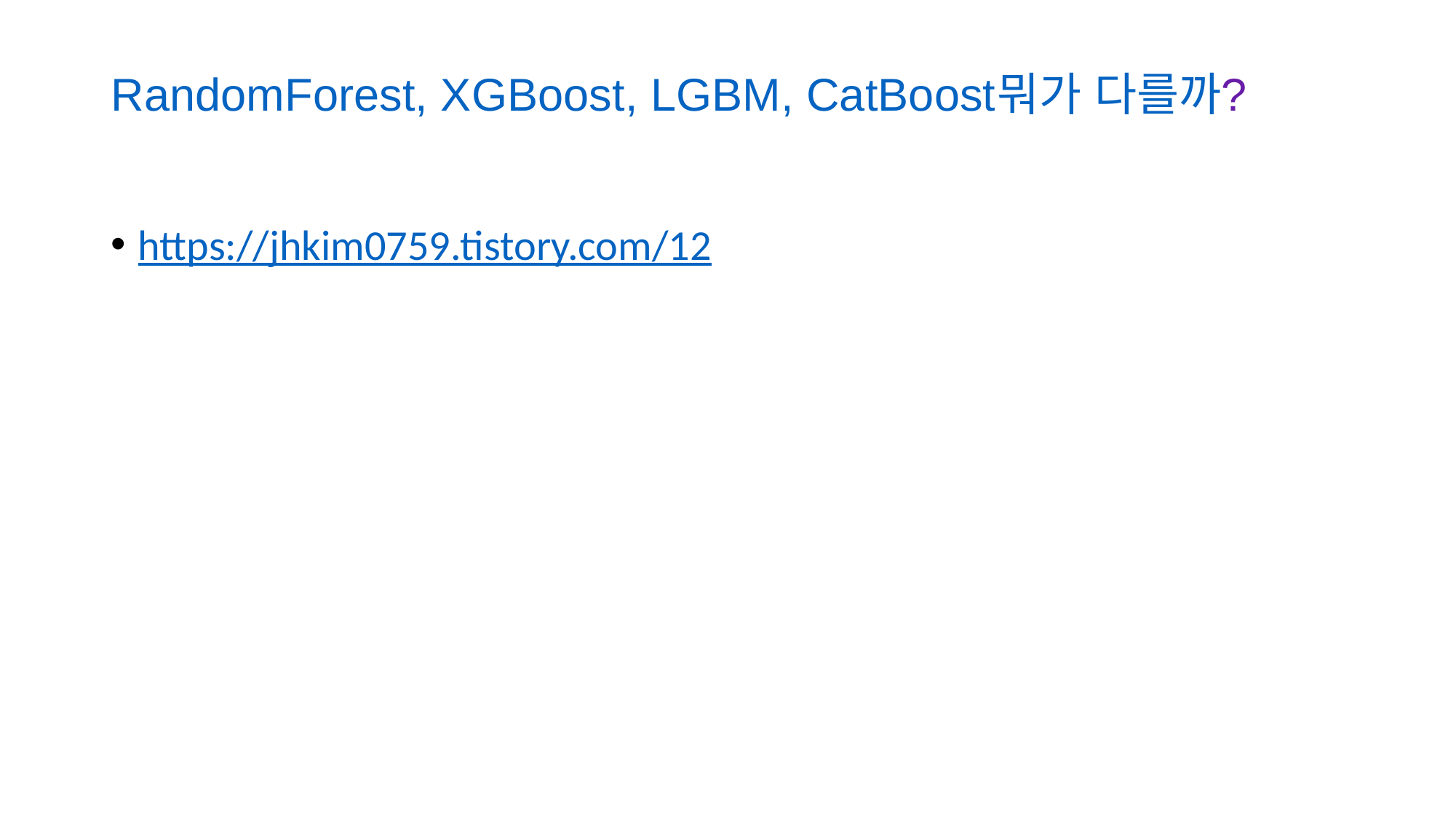

# RandomForest, XGBoost, LGBM, CatBoost뭐가 다를까?
https://jhkim0759.tistory.com/12